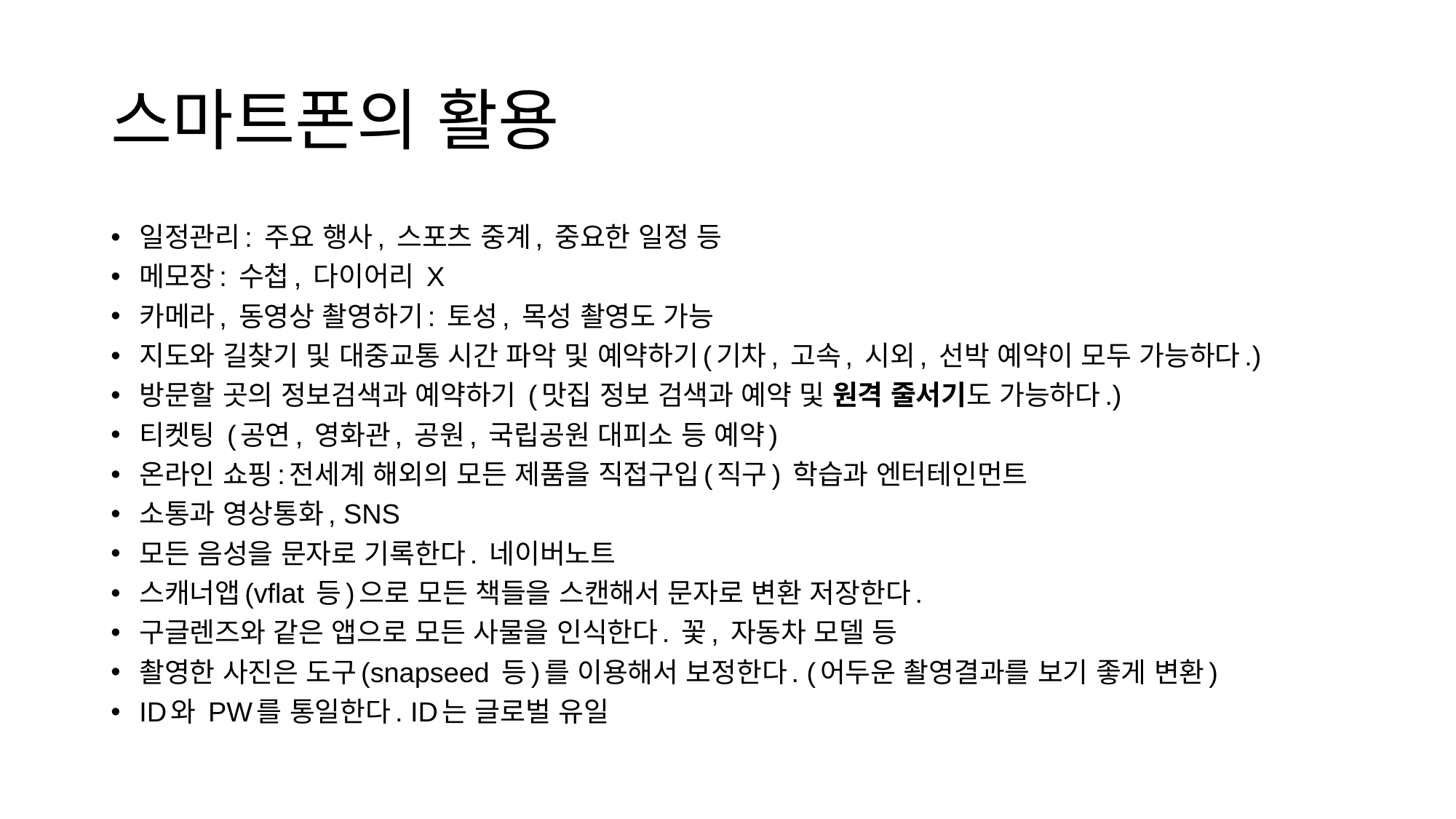

# 스마트폰의 활용
일정관리: 주요 행사, 스포츠 중계, 중요한 일정 등
메모장: 수첩, 다이어리 X
카메라, 동영상 촬영하기: 토성, 목성 촬영도 가능
지도와 길찾기 및 대중교통 시간 파악 및 예약하기(기차, 고속, 시외, 선박 예약이 모두 가능하다.)
방문할 곳의 정보검색과 예약하기 (맛집 정보 검색과 예약 및 원격 줄서기도 가능하다.)
티켓팅 (공연, 영화관, 공원, 국립공원 대피소 등 예약)
온라인 쇼핑:전세계 해외의 모든 제품을 직접구입(직구) 학습과 엔터테인먼트
소통과 영상통화, SNS
모든 음성을 문자로 기록한다. 네이버노트
스캐너앱(vflat 등)으로 모든 책들을 스캔해서 문자로 변환 저장한다.
구글렌즈와 같은 앱으로 모든 사물을 인식한다. 꽃, 자동차 모델 등
촬영한 사진은 도구(snapseed 등)를 이용해서 보정한다. (어두운 촬영결과를 보기 좋게 변환)
ID와 PW를 통일한다. ID는 글로벌 유일